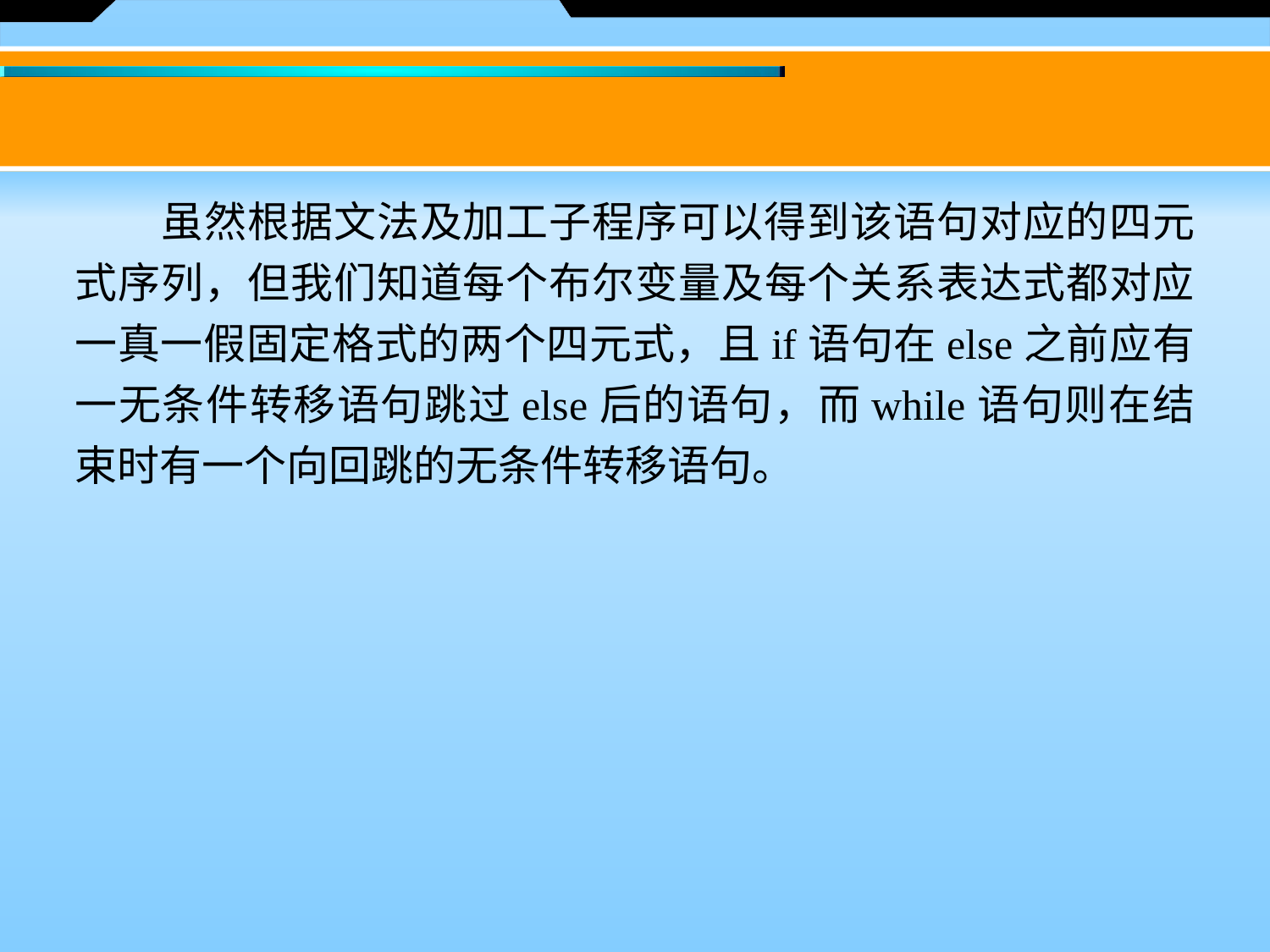

虽然根据文法及加工子程序可以得到该语句对应的四元式序列，但我们知道每个布尔变量及每个关系表达式都对应一真一假固定格式的两个四元式，且if语句在else之前应有一无条件转移语句跳过else后的语句，而while语句则在结束时有一个向回跳的无条件转移语句。